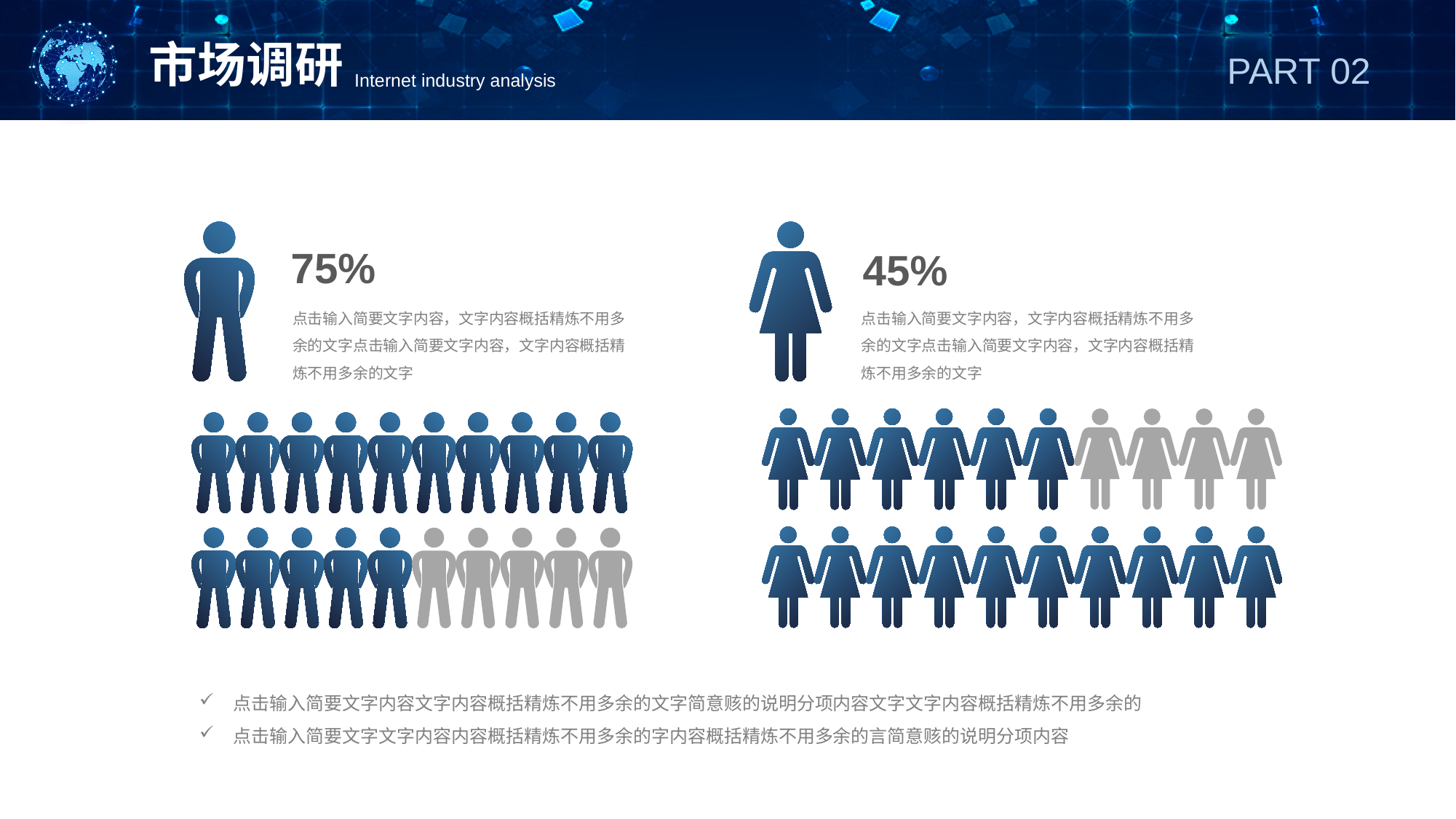

市场调研
Internet industry analysis
PART 02
75%
点击输入简要文字内容，文字内容概括精炼不用多余的文字点击输入简要文字内容，文字内容概括精炼不用多余的文字

45%
点击输入简要文字内容，文字内容概括精炼不用多余的文字点击输入简要文字内容，文字内容概括精炼不用多余的文字

点击输入简要文字内容文字内容概括精炼不用多余的文字简意赅的说明分项内容文字文字内容概括精炼不用多余的
点击输入简要文字文字内容内容概括精炼不用多余的字内容概括精炼不用多余的言简意赅的说明分项内容